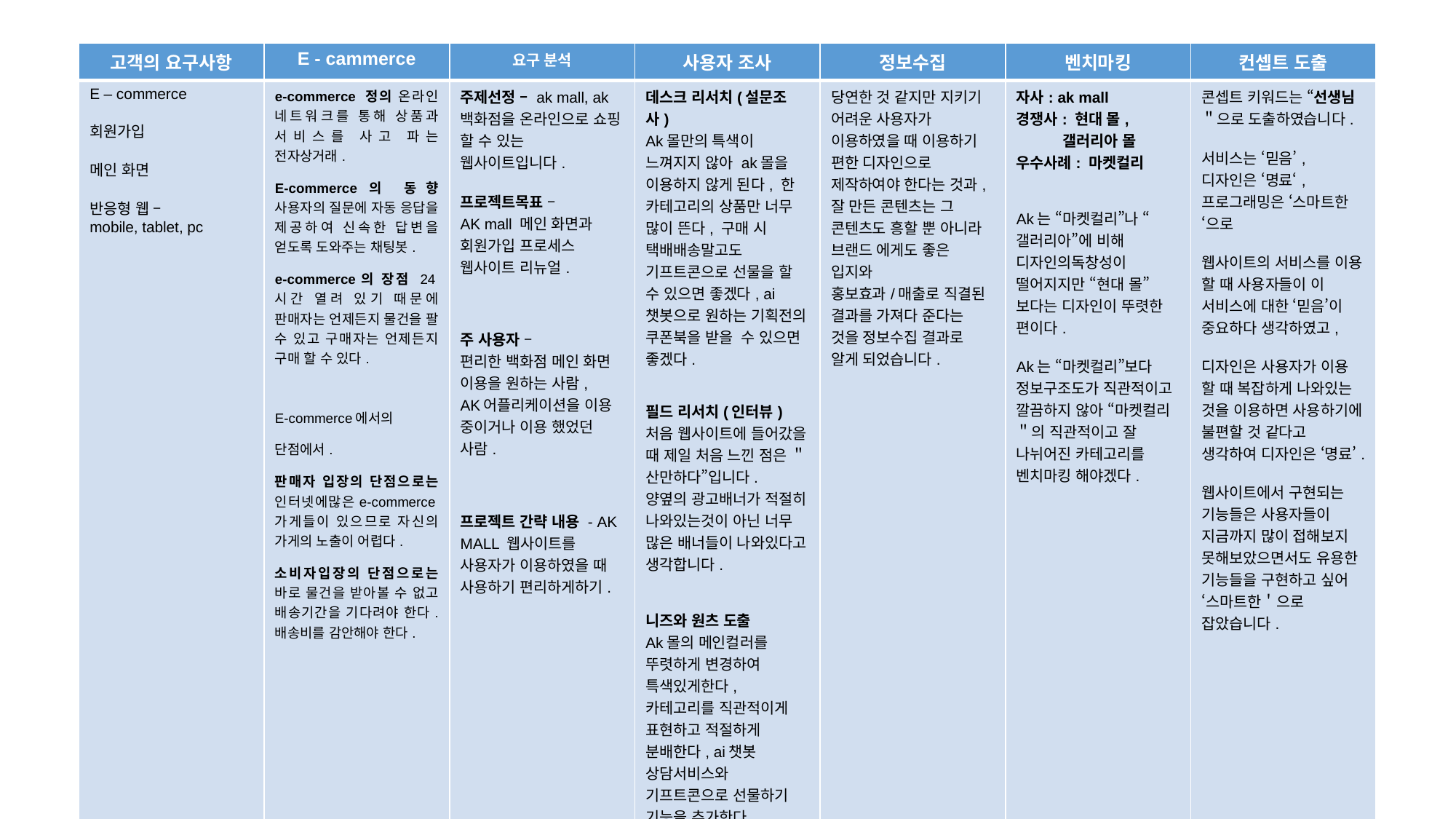

| 고객의 요구사항 | E - cammerce | 요구 분석 | 사용자 조사 | 정보수집 | 벤치마킹 | 컨셉트 도출 |
| --- | --- | --- | --- | --- | --- | --- |
| E – commerce 회원가입 메인 화면 반응형 웹 – mobile, tablet, pc | e-commerce 정의 온라인 네트워크를 통해 상품과 서비스를 사고 파는 전자상거래. E-commerce의 동향 사용자의 질문에 자동 응답을 제공하여 신속한 답변을 얻도록 도와주는 채팅봇. e-commerce의 장점 24시간 열려 있기 때문에 판매자는 언제든지 물건을 팔 수 있고 구매자는 언제든지 구매 할 수 있다. E-commerce에서의 단점에서. 판매자 입장의 단점으로는 인터넷에많은e-commerce가게들이 있으므로 자신의 가게의 노출이 어렵다. 소비자입장의 단점으로는 바로 물건을 받아볼 수 없고 배송기간을 기다려야 한다. 배송비를 감안해야 한다. | 주제선정 – ak mall, ak백화점을 온라인으로 쇼핑 할 수 있는 웹사이트입니다. 프로젝트목표 – AK mall 메인 화면과 회원가입 프로세스 웹사이트 리뉴얼. 주 사용자 – 편리한 백화점 메인 화면 이용을 원하는 사람, AK어플리케이션을 이용 중이거나 이용 했었던 사람. 프로젝트 간략 내용 - AK MALL 웹사이트를 사용자가 이용하였을 때 사용하기 편리하게하기. | 데스크 리서치(설문조사) Ak몰만의 특색이 느껴지지 않아 ak몰을 이용하지 않게 된다, 한 카테고리의 상품만 너무 많이 뜬다, 구매 시 택배배송말고도 기프트콘으로 선물을 할 수 있으면 좋겠다, ai 챗봇으로 원하는 기획전의 쿠폰북을 받을 수 있으면 좋겠다. 필드 리서치(인터뷰) 처음 웹사이트에 들어갔을 때 제일 처음 느낀 점은 ＂산만하다”입니다. 양옆의 광고배너가 적절히 나와있는것이 아닌 너무 많은 배너들이 나와있다고 생각합니다. 니즈와 원츠 도출 Ak몰의 메인컬러를 뚜렷하게 변경하여 특색있게한다, 카테고리를 직관적이게 표현하고 적절하게 분배한다, ai챗봇 상담서비스와 기프트콘으로 선물하기 기능을 추가한다, 웹화면을 간단명료하게 수정한다. | 당연한 것 같지만 지키기 어려운 사용자가 이용하였을 때 이용하기 편한 디자인으로 제작하여야 한다는 것과, 잘 만든 콘텐츠는 그 콘텐츠도 흥할 뿐 아니라 브랜드 에게도 좋은 입지와 홍보효과/매출로 직결된 결과를 가져다 준다는 것을 정보수집 결과로 알게 되었습니다. | 자사: ak mall 경쟁사: 현대 몰, 갤러리아 몰 우수사례: 마켓컬리 Ak는 “마켓컬리”나 “갤러리아”에 비해 디자인의독창성이 떨어지지만 “현대 몰” 보다는 디자인이 뚜렷한 편이다. Ak는 “마켓컬리”보다 정보구조도가 직관적이고 깔끔하지 않아 “마켓컬리＂의 직관적이고 잘 나뉘어진 카테고리를 벤치마킹 해야겠다. | 콘셉트 키워드는 “선생님＂으로 도출하였습니다. 서비스는 ‘믿음’, 디자인은 ‘명료‘, 프로그래밍은 ‘스마트한‘으로 웹사이트의 서비스를 이용 할 때 사용자들이 이 서비스에 대한 ‘믿음’이 중요하다 생각하였고, 디자인은 사용자가 이용 할 때 복잡하게 나와있는 것을 이용하면 사용하기에 불편할 것 같다고 생각하여 디자인은 ‘명료’. 웹사이트에서 구현되는 기능들은 사용자들이 지금까지 많이 접해보지 못해보았으면서도 유용한 기능들을 구현하고 싶어 ‘스마트한＇으로 잡았습니다. |
2019-10-28
계원예술대학교 콘텐츠기획
2